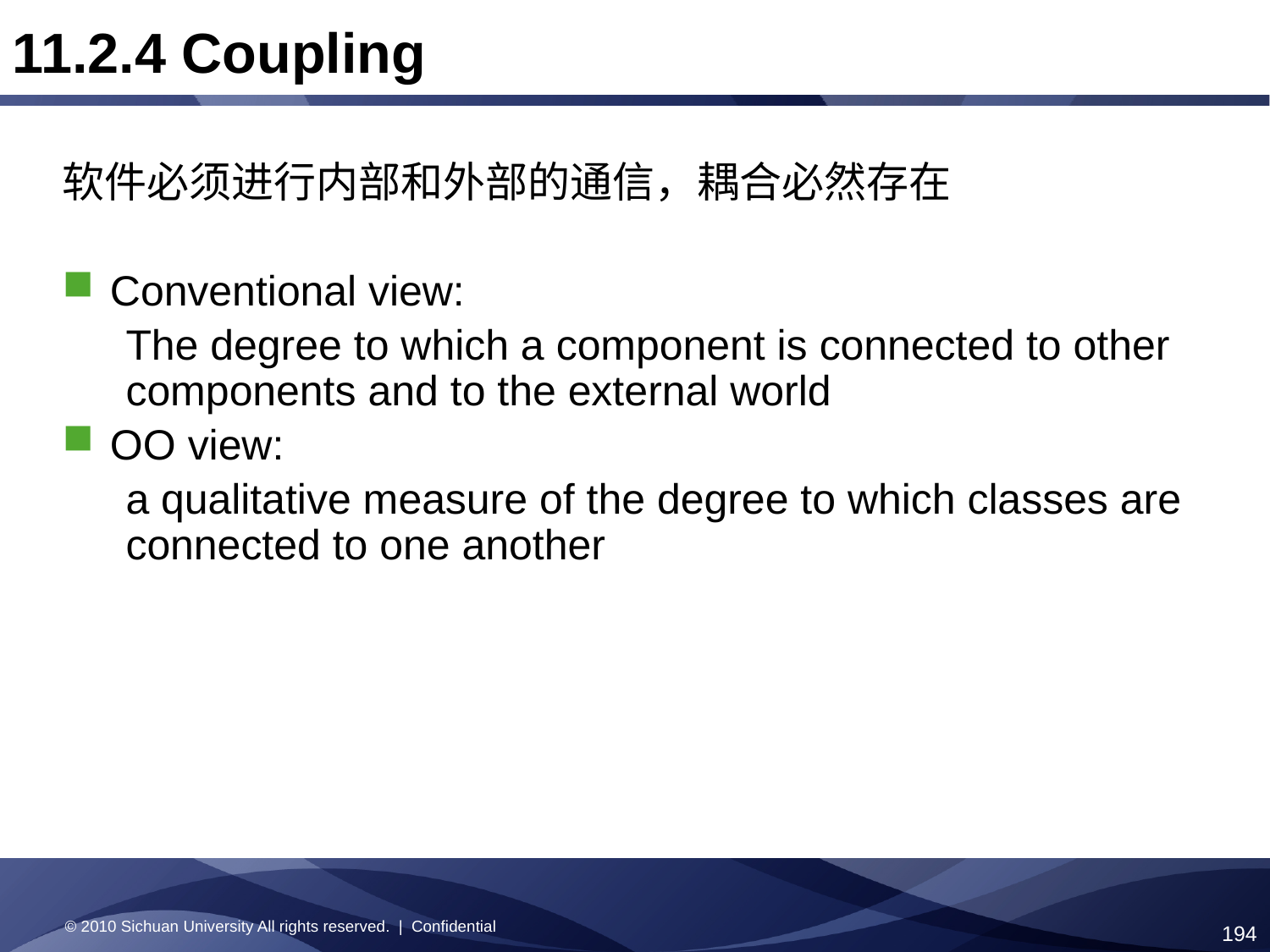

11.2.4 Coupling

软件必须进行内部和外部的通信，耦合必然存在

Conventional view:
The degree to which a component is connected to other components and to the external world
OO view:
a qualitative measure of the degree to which classes are connected to one another
© 2010 Sichuan University All rights reserved.  |  Confidential
194